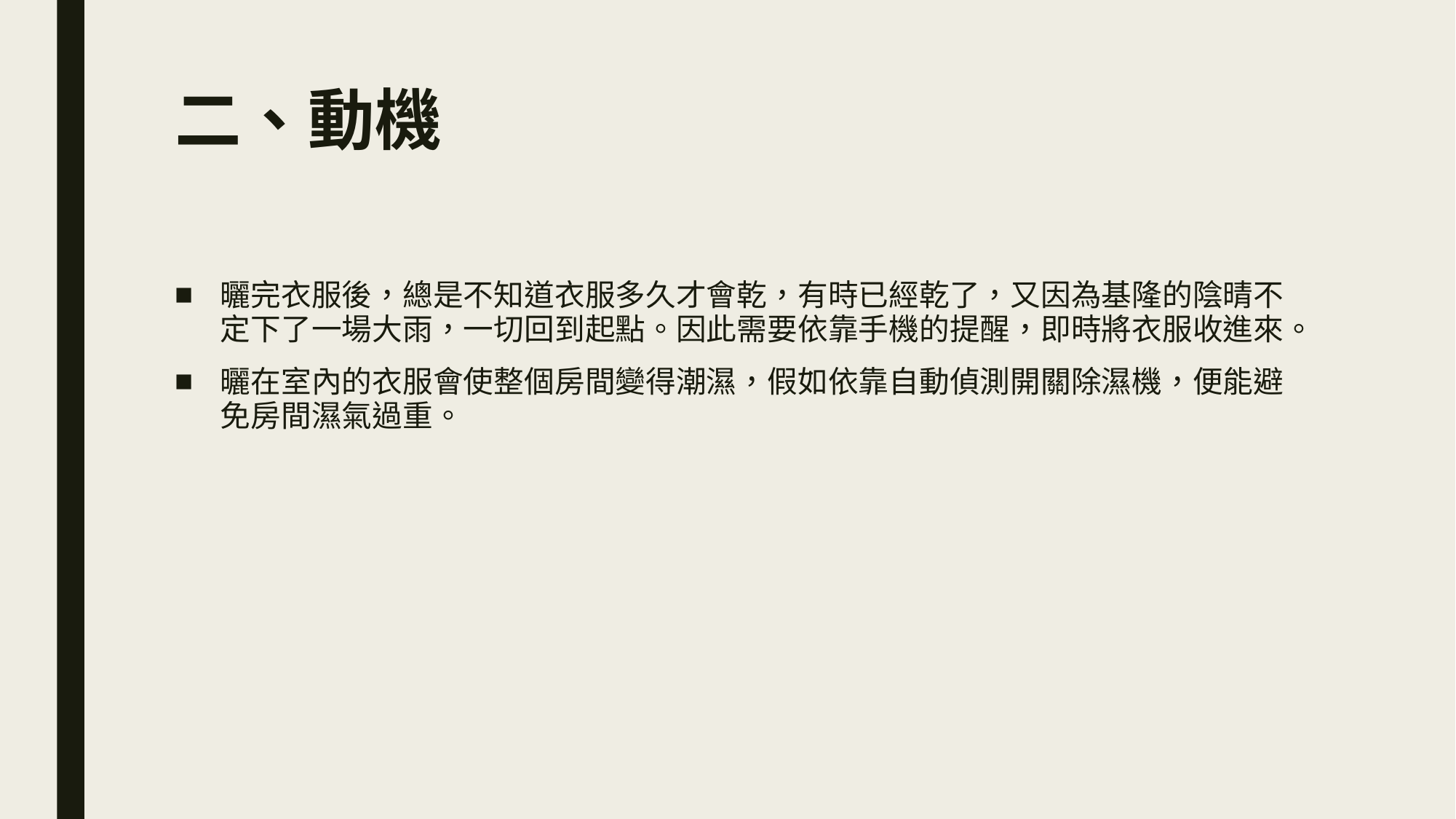

# 二、動機
曬完衣服後，總是不知道衣服多久才會乾，有時已經乾了，又因為基隆的陰晴不定下了一場大雨，一切回到起點。因此需要依靠手機的提醒，即時將衣服收進來。
曬在室內的衣服會使整個房間變得潮濕，假如依靠自動偵測開關除濕機，便能避免房間濕氣過重。